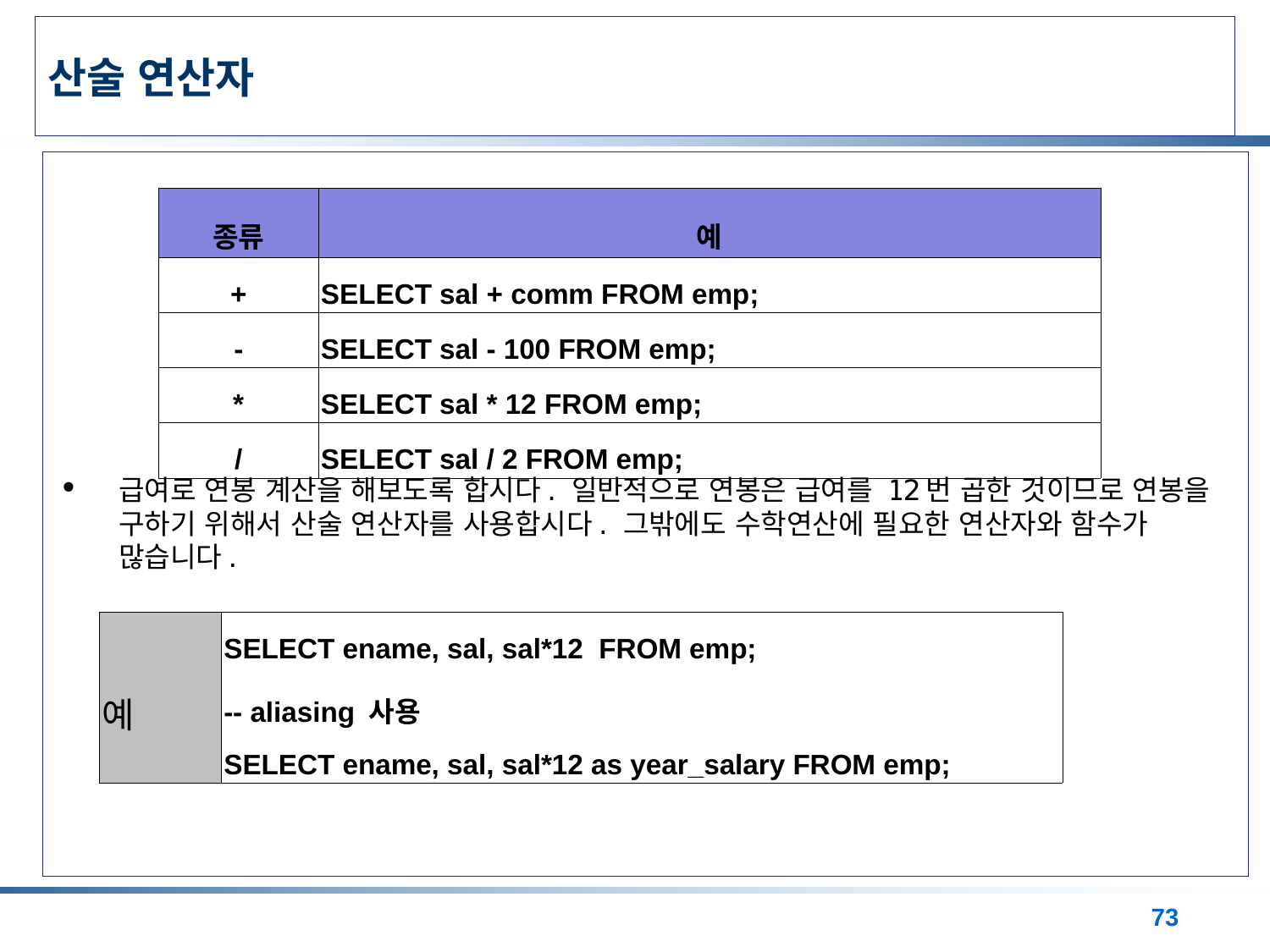

# 산술 연산자

급여로 연봉 계산을 해보도록 합시다. 일반적으로 연봉은 급여를 12번 곱한 것이므로 연봉을 구하기 위해서 산술 연산자를 사용합시다. 그밖에도 수학연산에 필요한 연산자와 함수가 많습니다.

| 종류 | 예 |
| --- | --- |
| + | SELECT sal + comm FROM emp; |
| - | SELECT sal - 100 FROM emp; |
| \* | SELECT sal \* 12 FROM emp; |
| / | SELECT sal / 2 FROM emp; |
| 예 | SELECT ename, sal, sal\*12 FROM emp; -- aliasing 사용 SELECT ename, sal, sal\*12 as year\_salary FROM emp; |
| --- | --- |